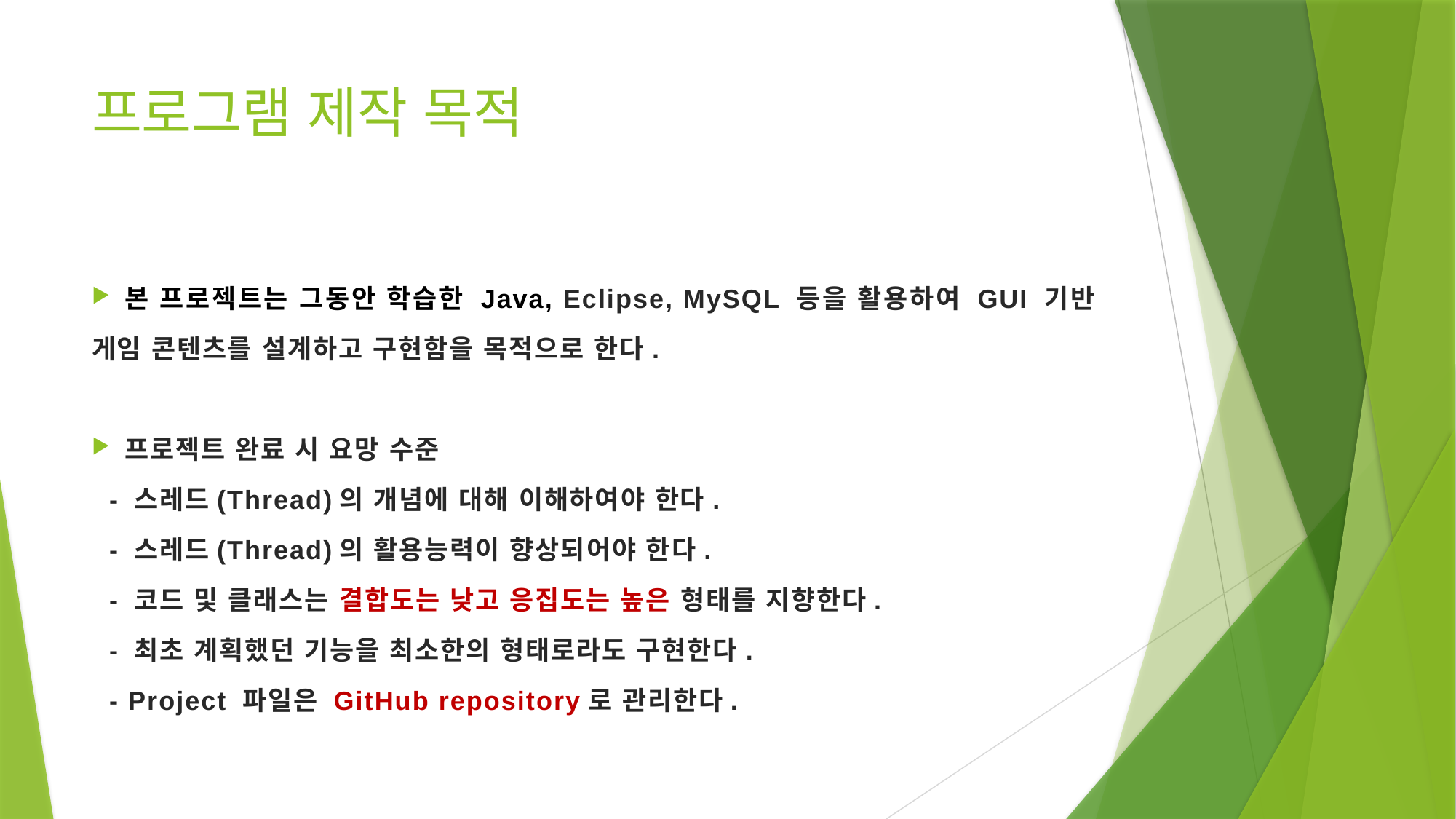

# 프로그램 제작 목적
 본 프로젝트는 그동안 학습한 Java, Eclipse, MySQL 등을 활용하여 GUI 기반 게임 콘텐츠를 설계하고 구현함을 목적으로 한다.

 프로젝트 완료 시 요망 수준
  - 스레드(Thread)의 개념에 대해 이해하여야 한다.
  - 스레드(Thread)의 활용능력이 향상되어야 한다.
  - 코드 및 클래스는 결합도는 낮고 응집도는 높은 형태를 지향한다.
  - 최초 계획했던 기능을 최소한의 형태로라도 구현한다.
  - Project 파일은 GitHub repository로 관리한다.